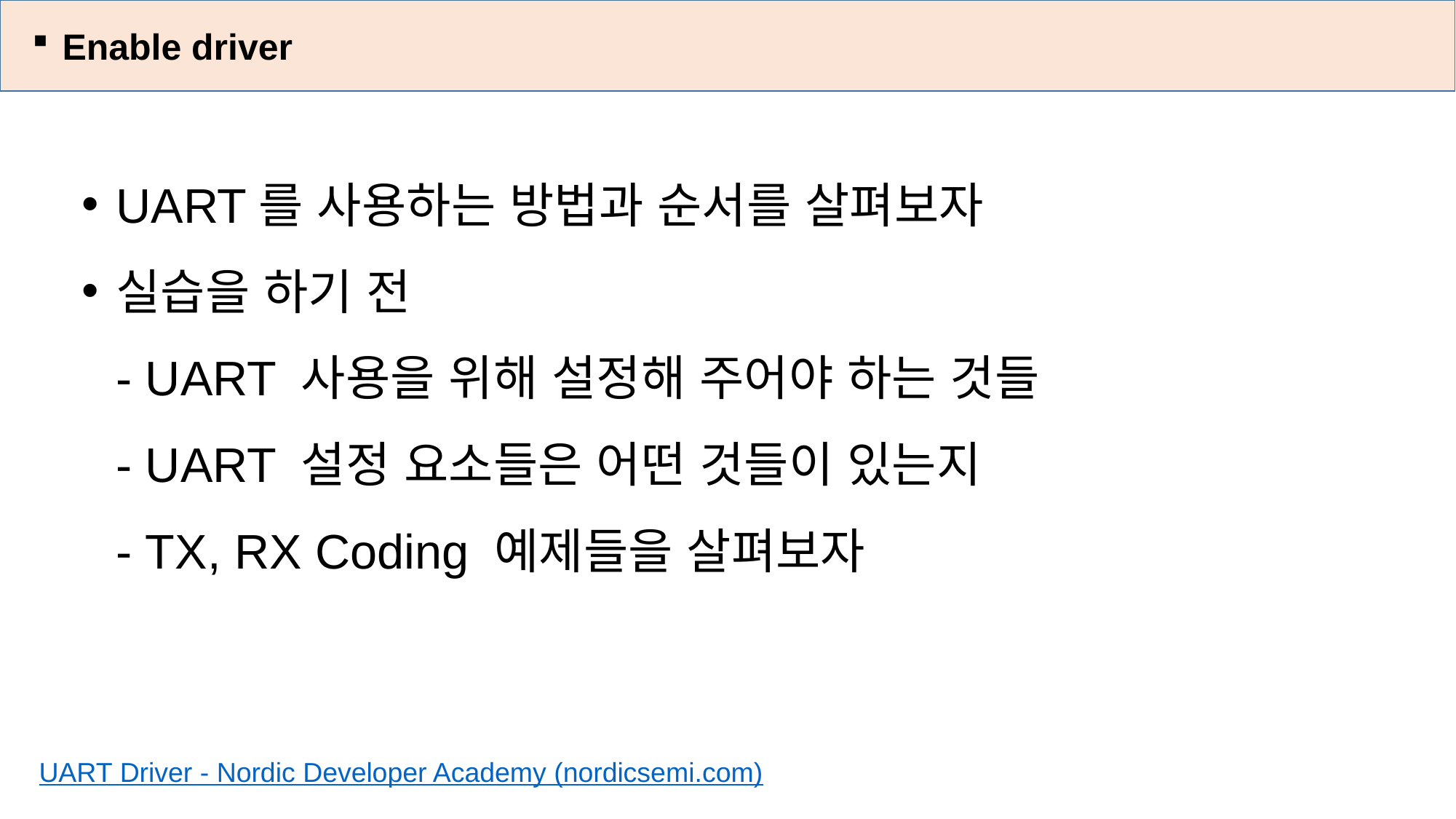

Enable driver
UART를 사용하는 방법과 순서를 살펴보자
실습을 하기 전
- UART 사용을 위해 설정해 주어야 하는 것들
- UART 설정 요소들은 어떤 것들이 있는지
- TX, RX Coding 예제들을 살펴보자
UART Driver - Nordic Developer Academy (nordicsemi.com)